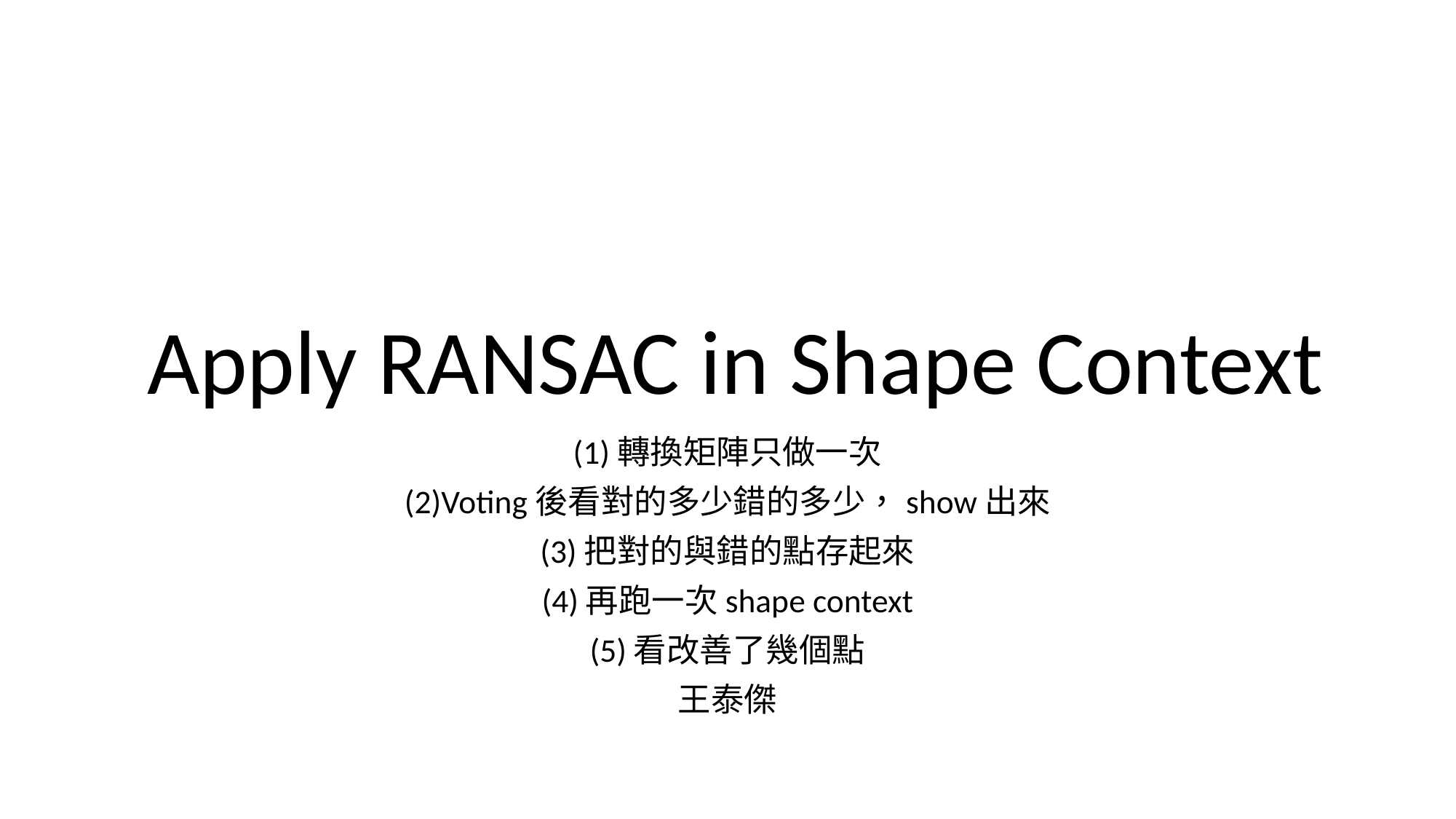

# Apply RANSAC in Shape Context
(1)轉換矩陣只做一次
(2)Voting後看對的多少錯的多少，show出來
(3)把對的與錯的點存起來
(4)再跑一次shape context
(5)看改善了幾個點
王泰傑